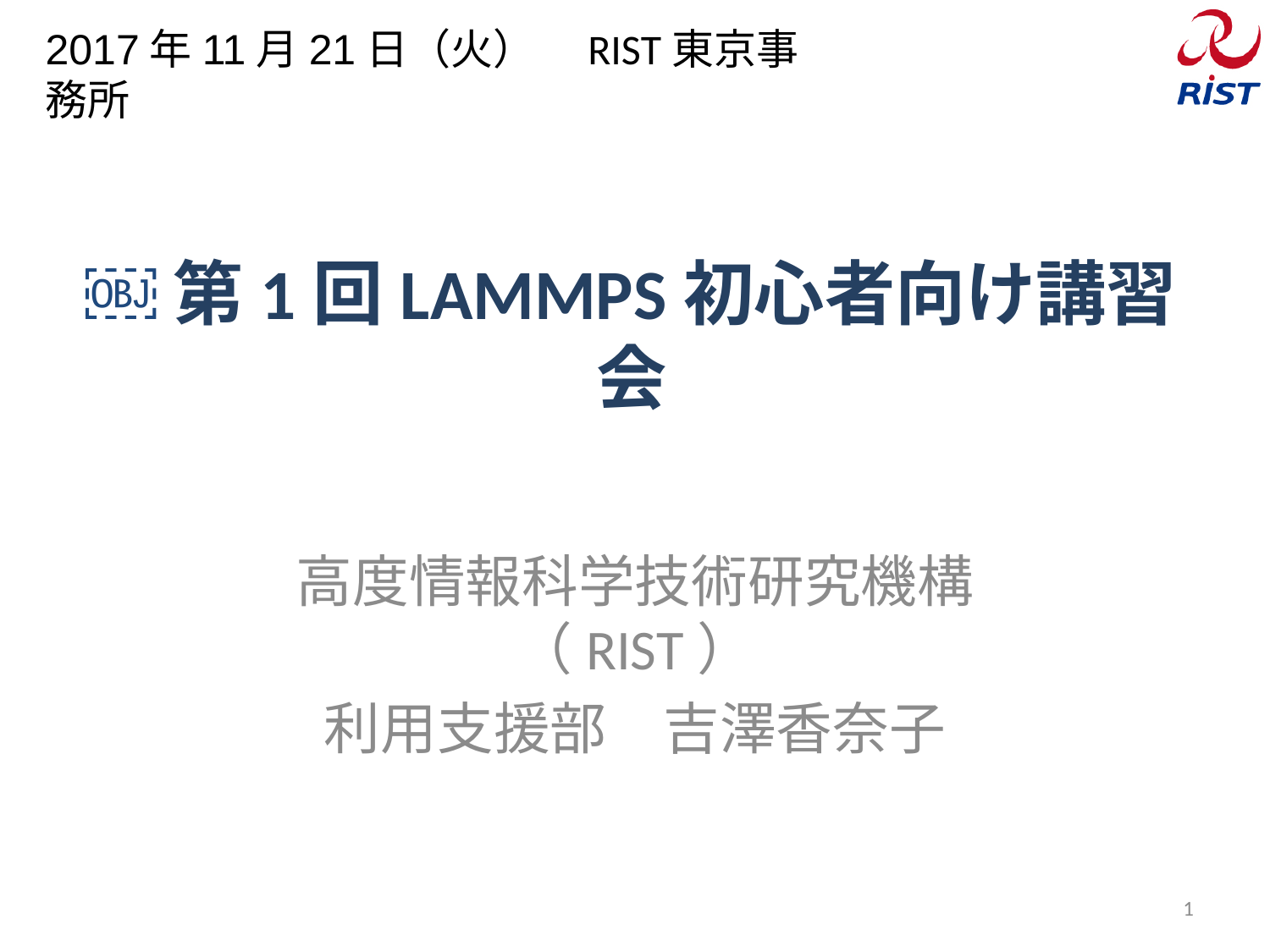

2017年11月21日（火）　RIST東京事務所
# ￼第1回LAMMPS初心者向け講習会
高度情報科学技術研究機構（RIST）
利用支援部　吉澤香奈子
1